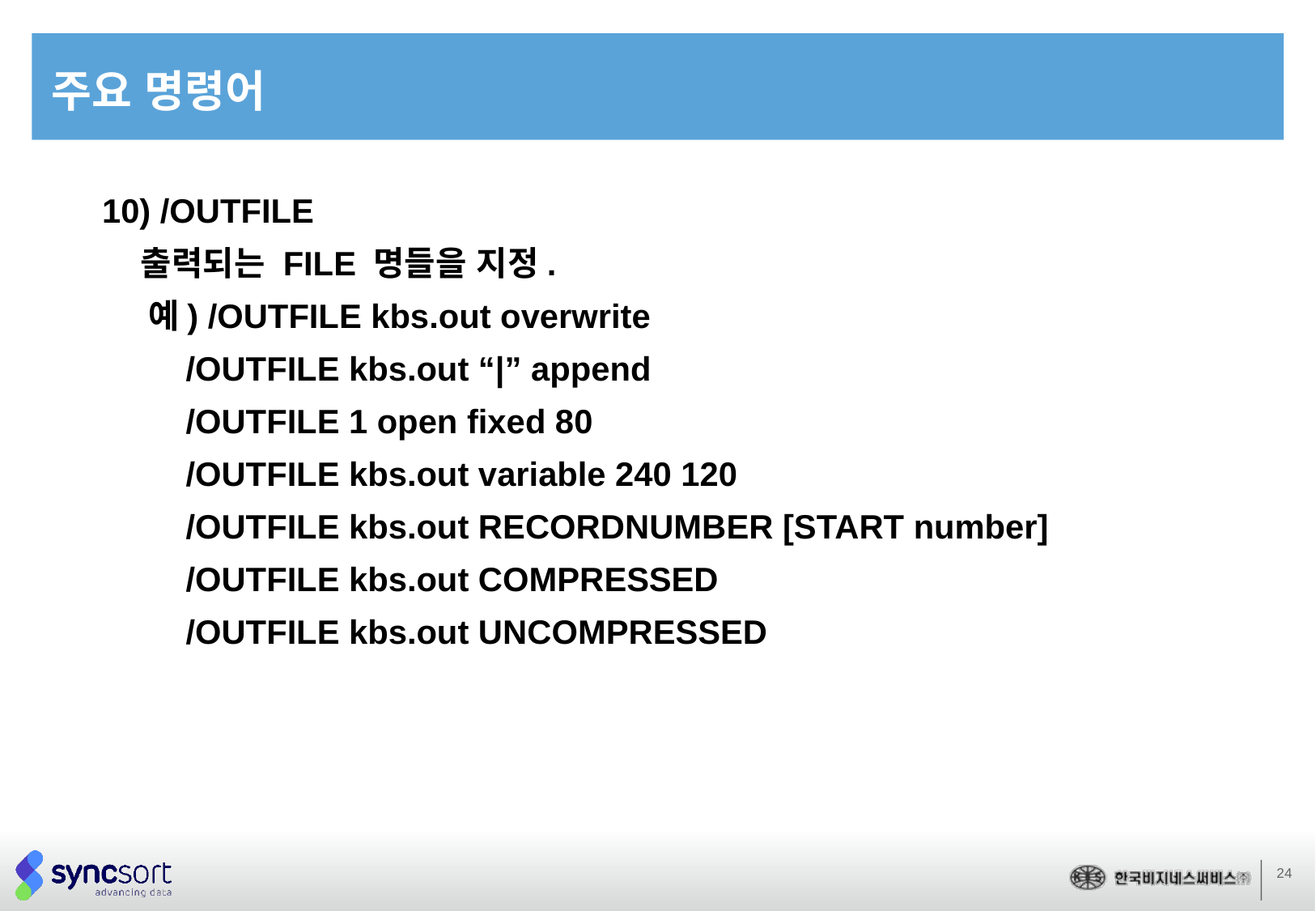

# 주요 명령어
10) /OUTFILE
    출력되는 FILE 명들을 지정.
    예) /OUTFILE kbs.out overwrite
         /OUTFILE kbs.out “|” append
         /OUTFILE 1 open fixed 80
         /OUTFILE kbs.out variable 240 120
         /OUTFILE kbs.out RECORDNUMBER [START number]
         /OUTFILE kbs.out COMPRESSED
         /OUTFILE kbs.out UNCOMPRESSED